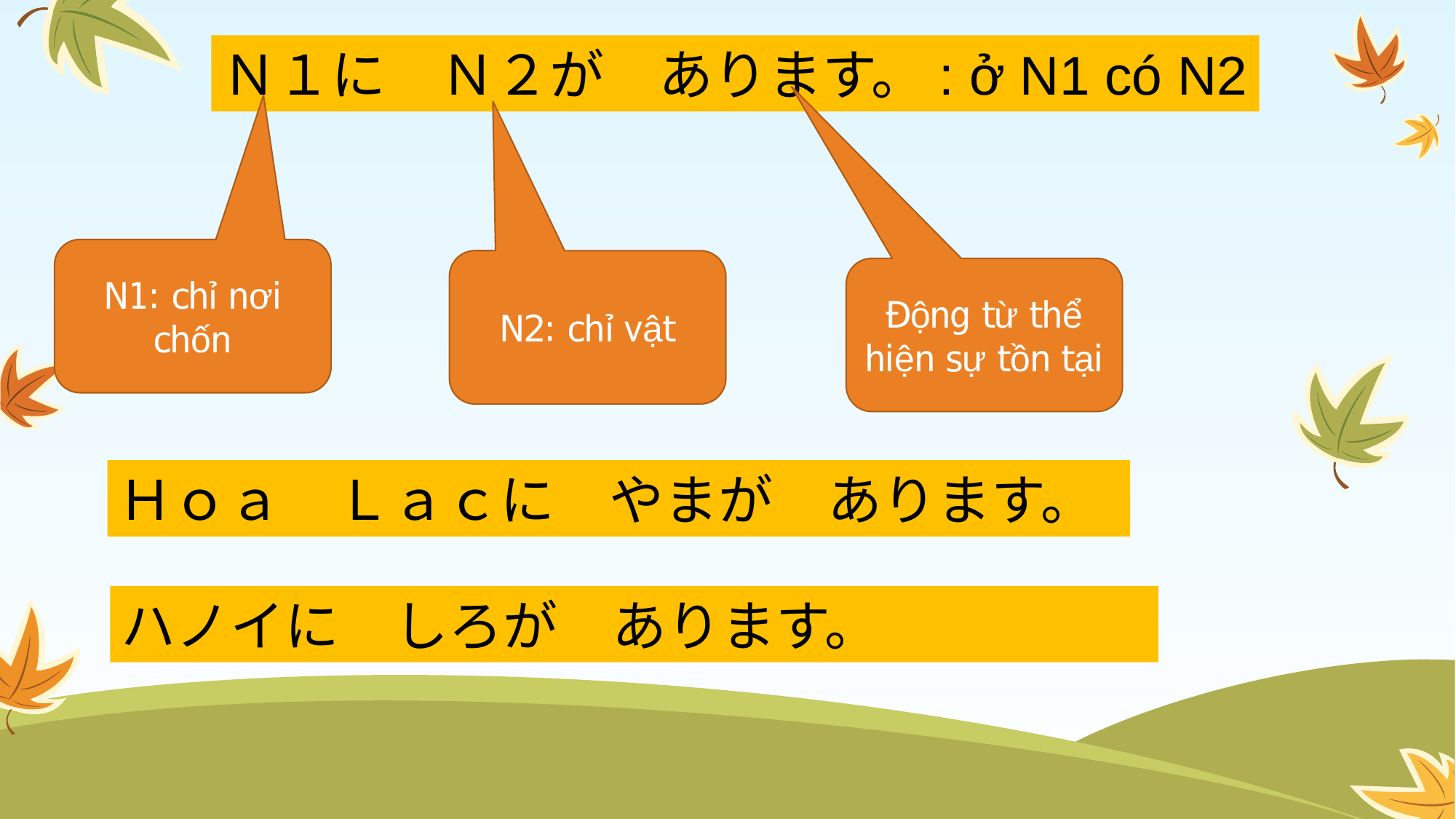

Ｎ１に　Ｎ２が　あります。: ở N1 có N2
N1: chỉ nơi chốn
N2: chỉ vật
Động từ thể hiện sự tồn tại
Ｈｏａ　Ｌａｃに　やまが　あります。
ハノイに　しろが　あります。